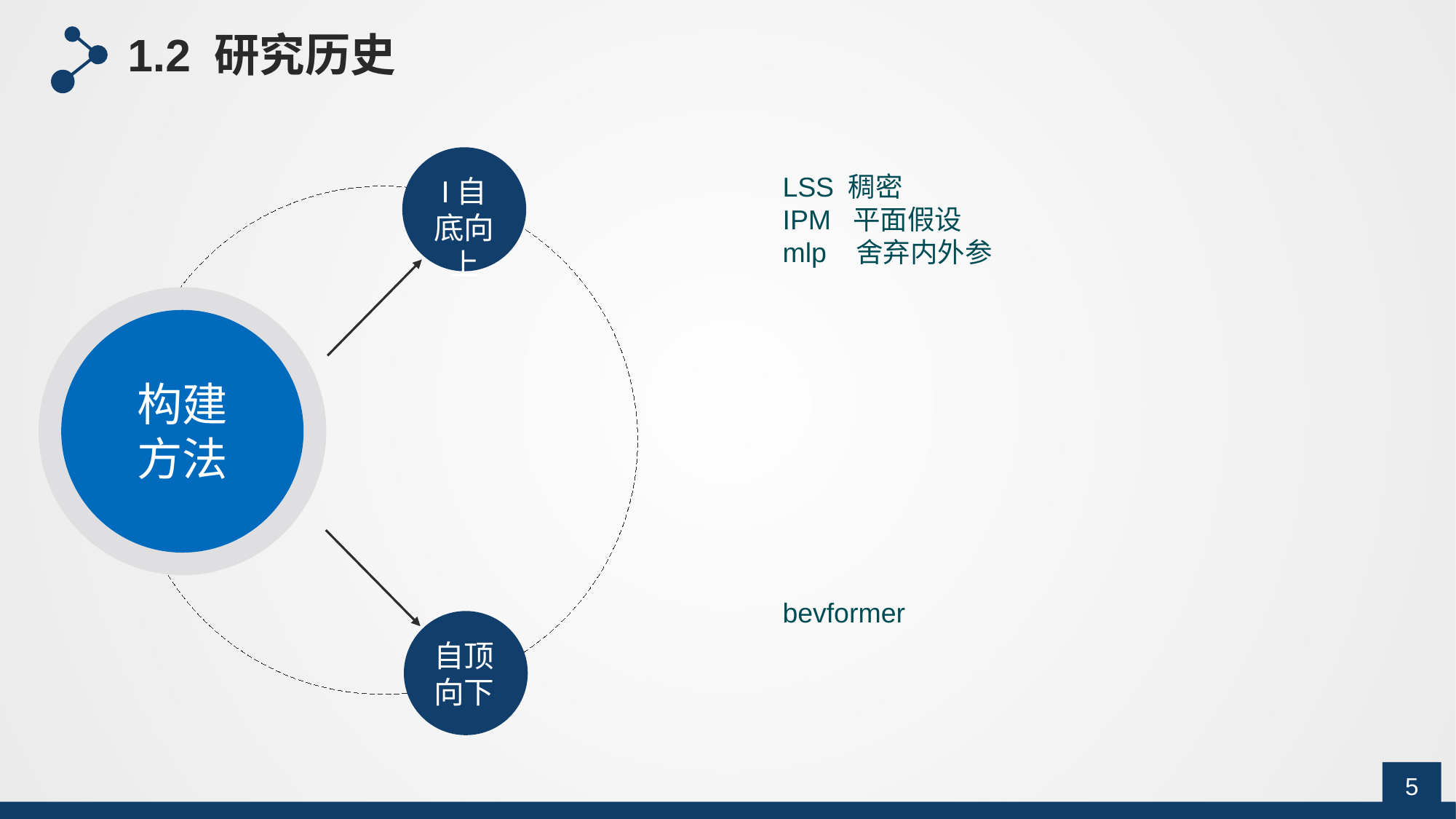

1.2 研究历史

I自底向上
LSS 稠密
IPM  平面假设
mlp   舍弃内外参

bevformer

构建方法

自顶向下